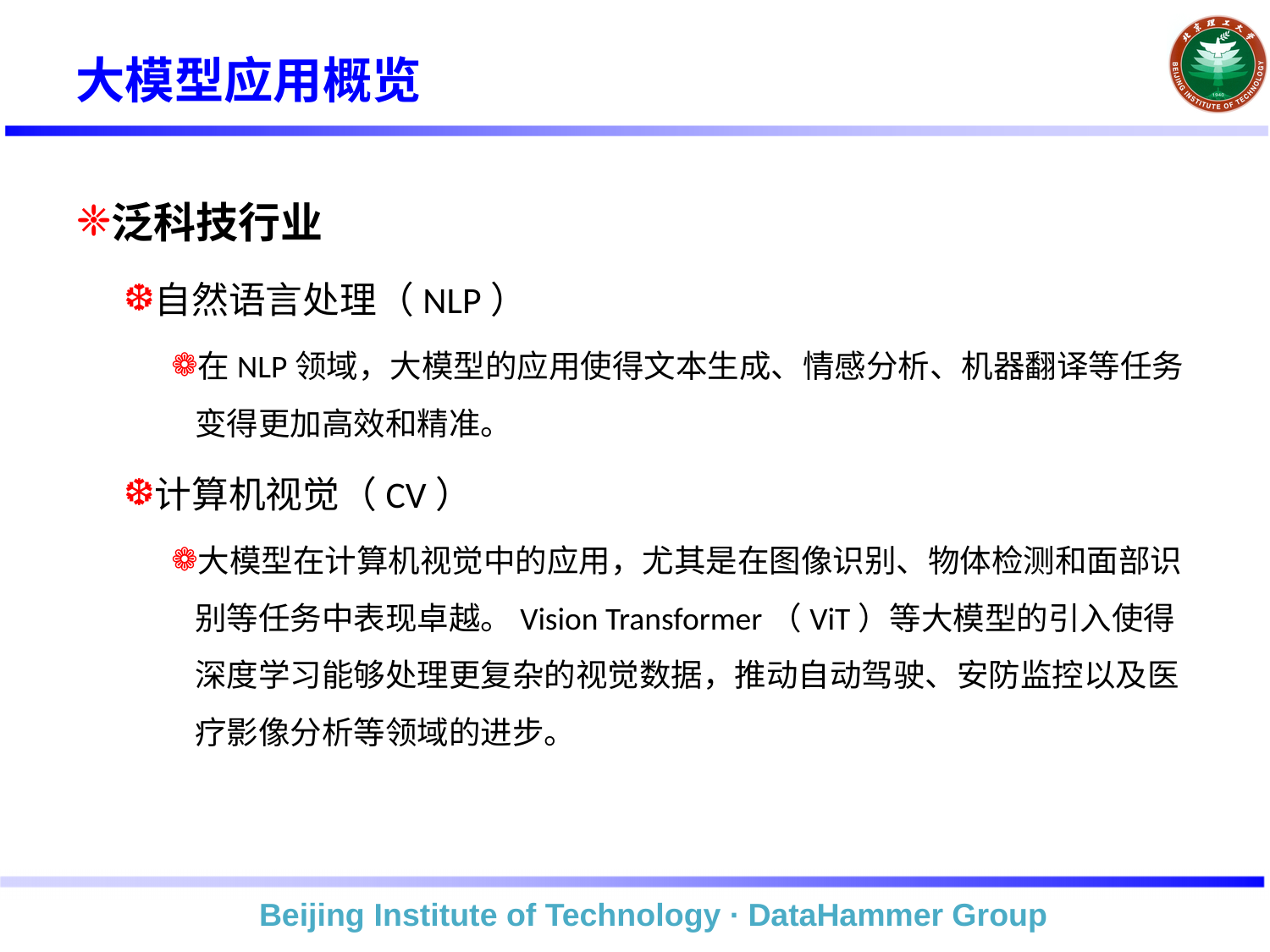

# 大模型应用概览
泛科技行业
自然语言处理（NLP）
在NLP领域，大模型的应用使得文本生成、情感分析、机器翻译等任务变得更加高效和精准。
计算机视觉（CV）
大模型在计算机视觉中的应用，尤其是在图像识别、物体检测和面部识别等任务中表现卓越。Vision Transformer（ViT）等大模型的引入使得深度学习能够处理更复杂的视觉数据，推动自动驾驶、安防监控以及医疗影像分析等领域的进步。